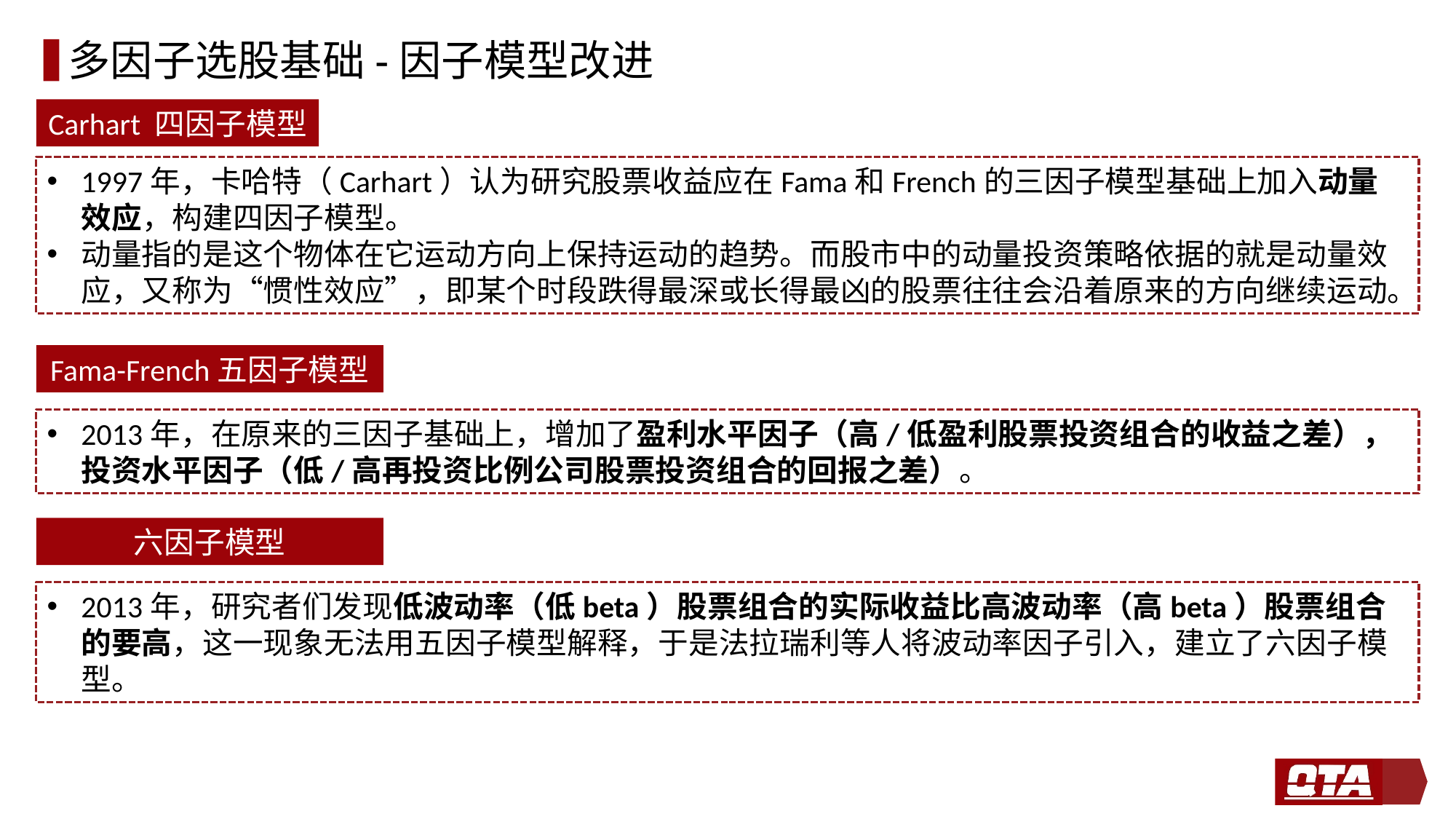

# 多因子选股基础-因子模型改进
Carhart 四因子模型
1997年，卡哈特（Carhart）认为研究股票收益应在Fama和French的三因子模型基础上加入动量效应，构建四因子模型。
动量指的是这个物体在它运动方向上保持运动的趋势。而股市中的动量投资策略依据的就是动量效应，又称为“惯性效应”，即某个时段跌得最深或长得最凶的股票往往会沿着原来的方向继续运动。
Fama-French五因子模型
2013年，在原来的三因子基础上，增加了盈利水平因子（高/低盈利股票投资组合的收益之差），投资水平因子（低/高再投资比例公司股票投资组合的回报之差）。
六因子模型
2013年，研究者们发现低波动率（低beta）股票组合的实际收益比高波动率（高beta）股票组合的要高，这一现象无法用五因子模型解释，于是法拉瑞利等人将波动率因子引入，建立了六因子模型。
12